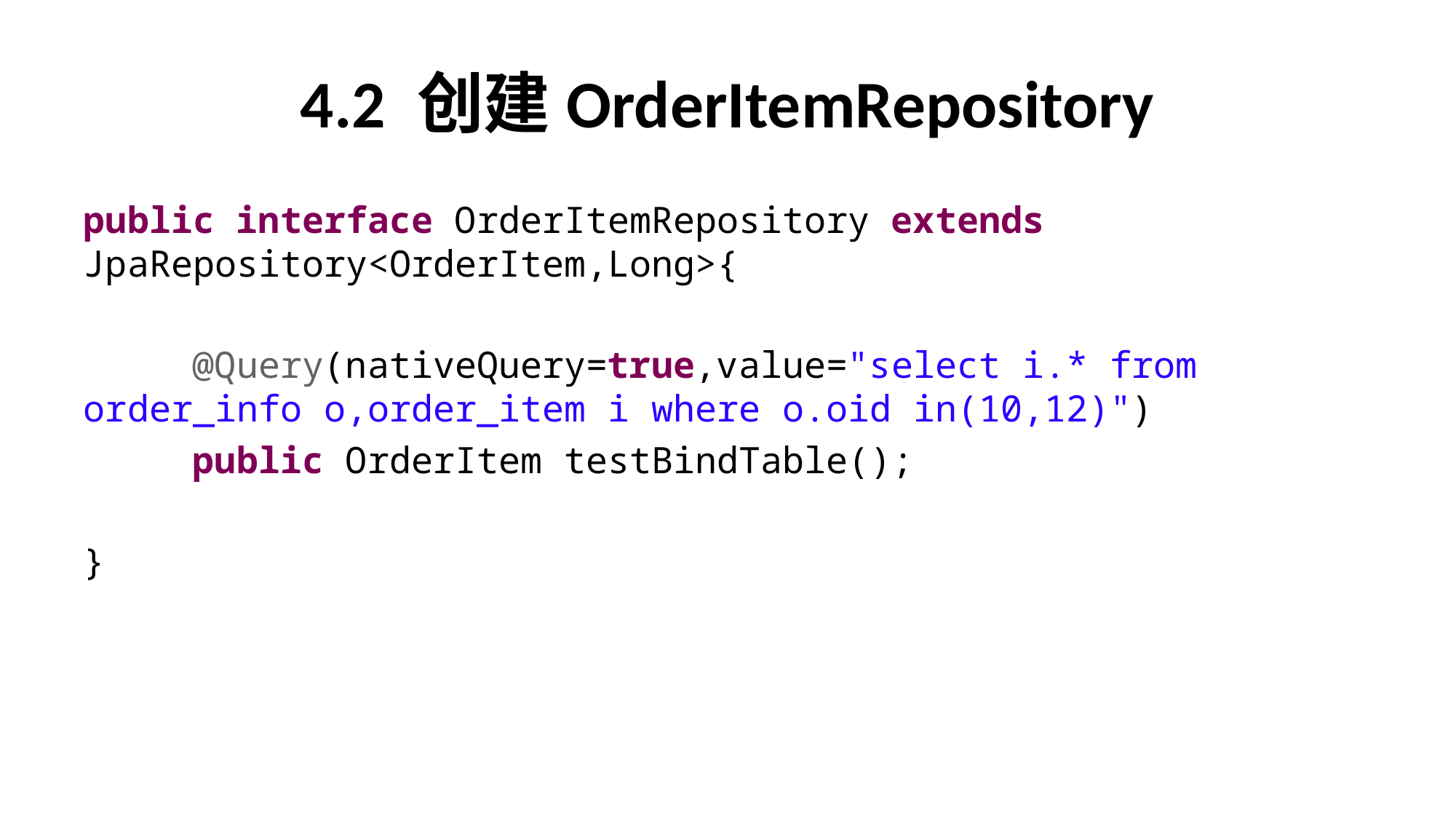

# 4.2 创建OrderItemRepository
public interface OrderItemRepository extends JpaRepository<OrderItem,Long>{

	@Query(nativeQuery=true,value="select i.* from order_info o,order_item i where o.oid in(10,12)")
	public OrderItem testBindTable();

}